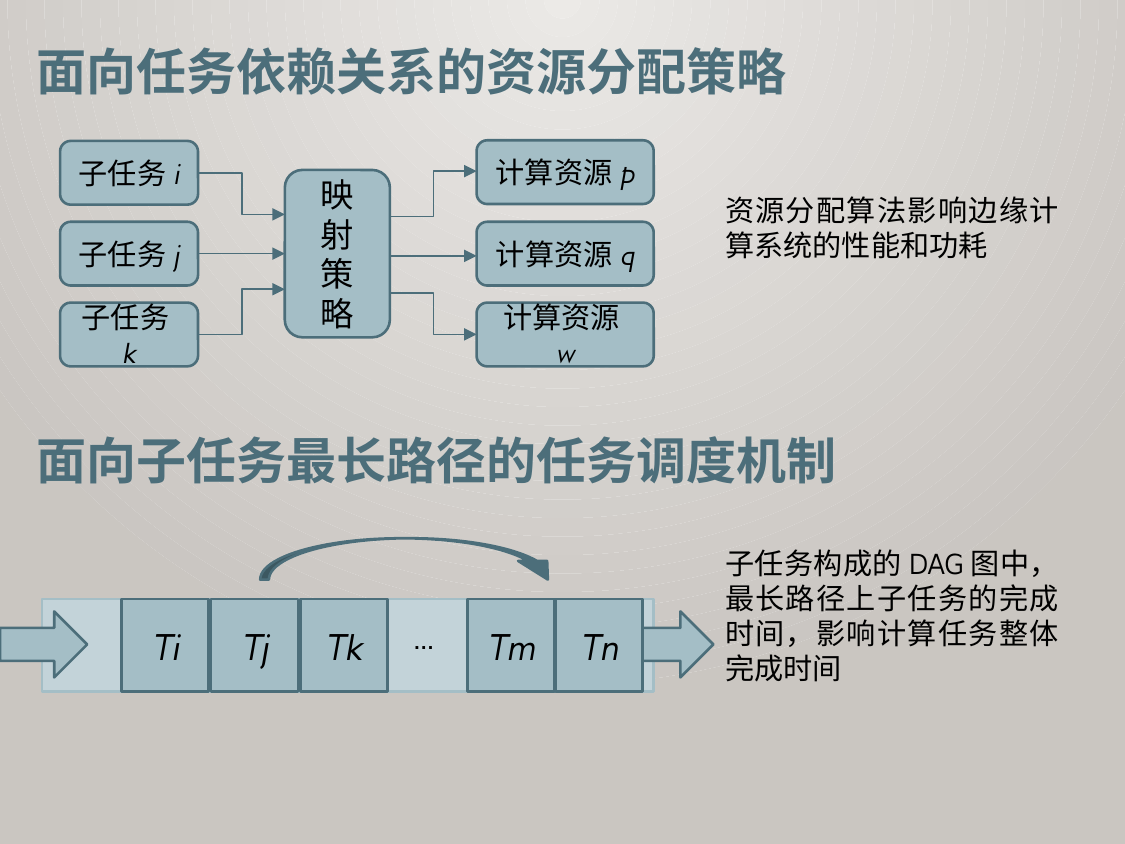

面向任务依赖关系的资源分配策略
计算资源p
子任务i
映射策略
资源分配算法影响边缘计算系统的性能和功耗
子任务j
计算资源q
子任务k
计算资源w
面向子任务最长路径的任务调度机制

子任务构成的DAG图中，最长路径上子任务的完成时间，影响计算任务整体完成时间

Ti
Tj
Tk
Tm
Tn

…